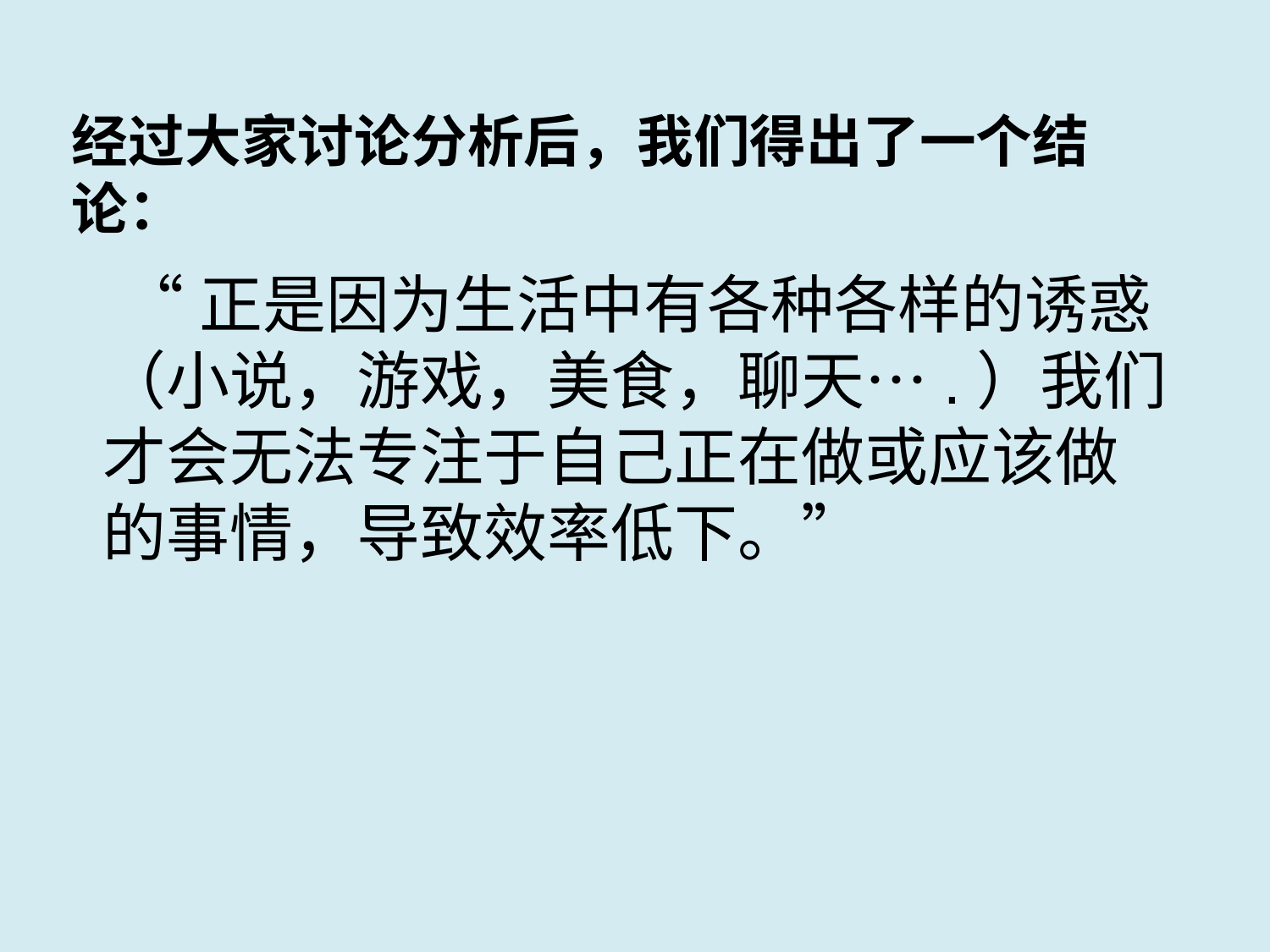

经过大家讨论分析后，我们得出了一个结论：

    “正是因为生活中有各种各样的诱惑（小说，游戏，美食，聊天….）我们才会无法专注于自己正在做或应该做的事情，导致效率低下。”